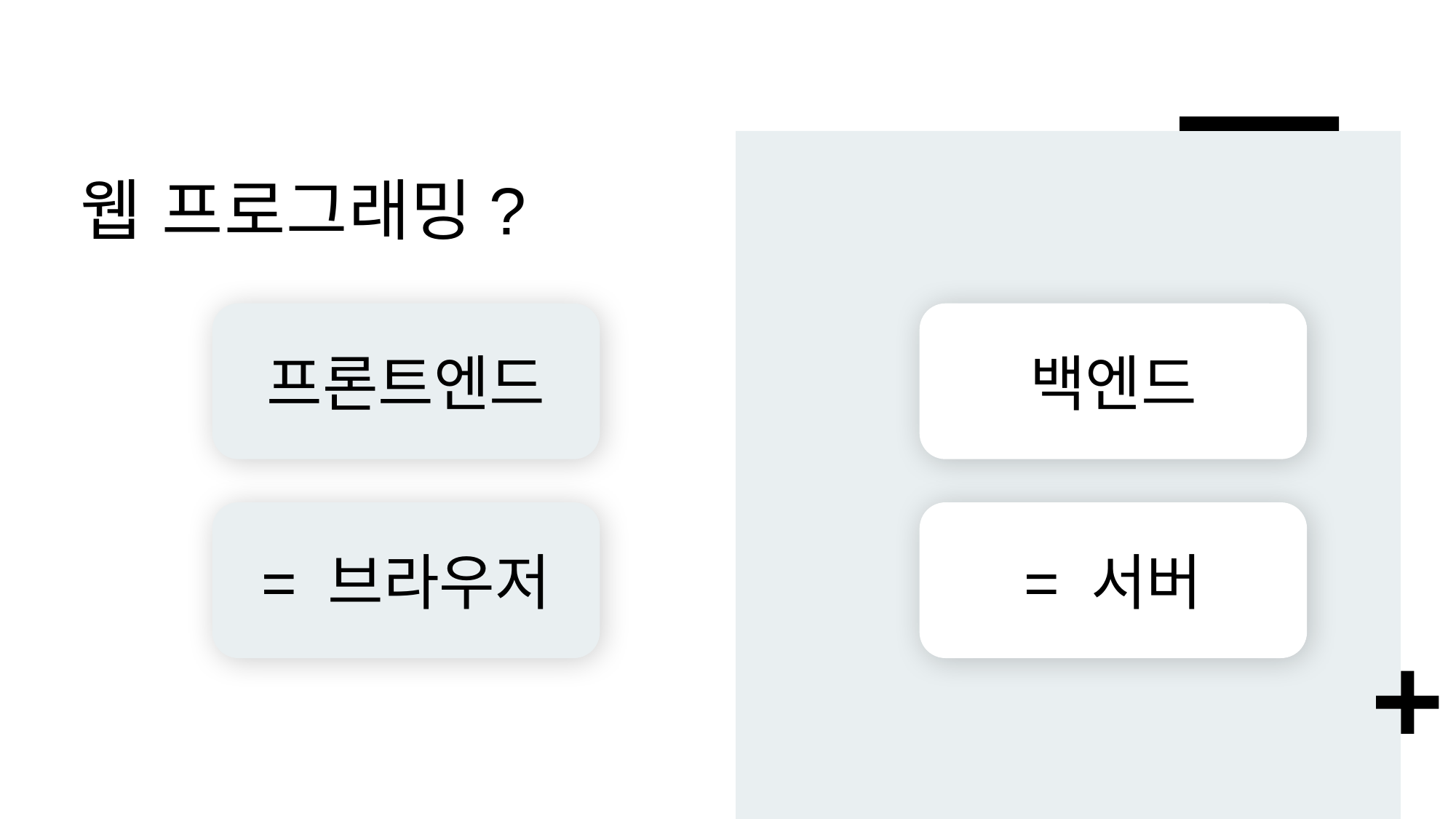

# 웹 프로그래밍?
프론트엔드
백엔드
= 브라우저
= 서버